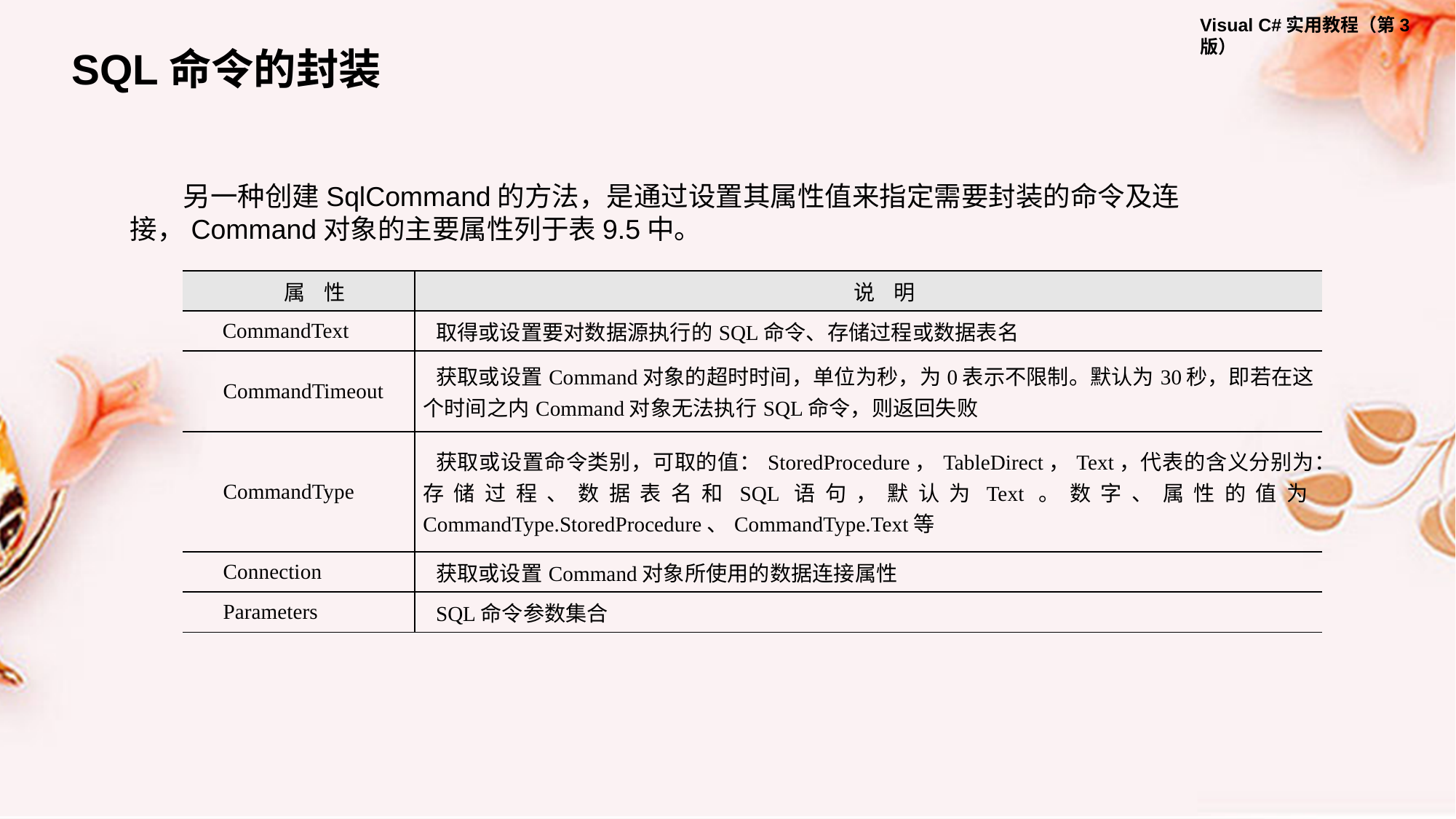

SQL命令的封装
另一种创建SqlCommand的方法，是通过设置其属性值来指定需要封装的命令及连接，Command对象的主要属性列于表9.5中。
| 属 性 | 说 明 |
| --- | --- |
| CommandText | 取得或设置要对数据源执行的SQL命令、存储过程或数据表名 |
| CommandTimeout | 获取或设置Command对象的超时时间，单位为秒，为0表示不限制。默认为30秒，即若在这个时间之内Command对象无法执行SQL命令，则返回失败 |
| CommandType | 获取或设置命令类别，可取的值：StoredProcedure，TableDirect，Text，代表的含义分别为：存储过程、数据表名和SQL语句，默认为Text。数字、属性的值为CommandType.StoredProcedure、CommandType.Text等 |
| Connection | 获取或设置Command对象所使用的数据连接属性 |
| Parameters | SQL命令参数集合 |